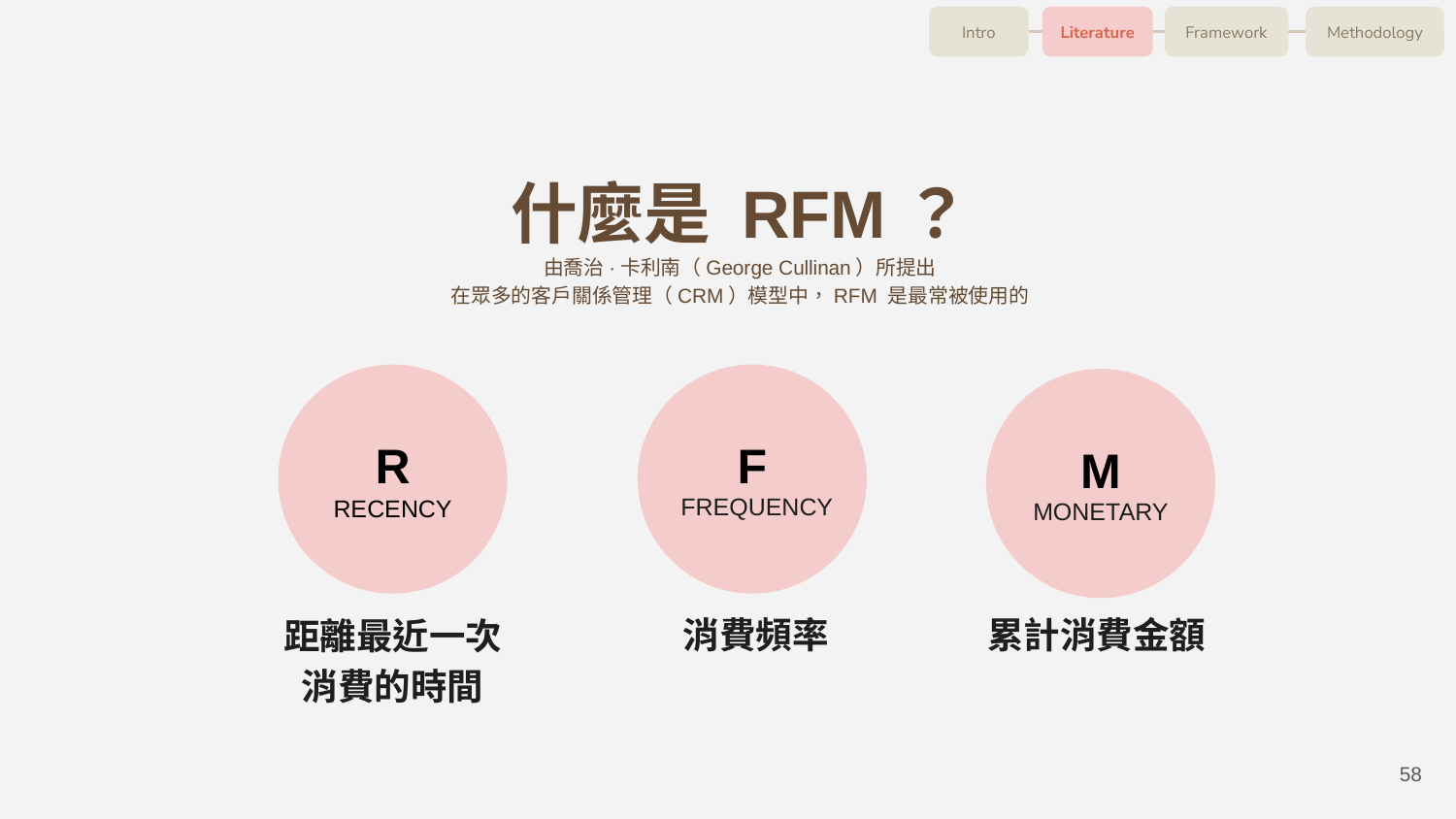

Intro
Literature
Framework
Methodology
# 什麼是 RFM？
由喬治·卡利南（George Cullinan）所提出
在眾多的客戶關係管理（CRM）模型中，RFM 是最常被使用的
R
RECENCY
F

M

FREQUENCY
MONETARY
距離最近一次消費的時間
消費頻率
累計消費金額
58